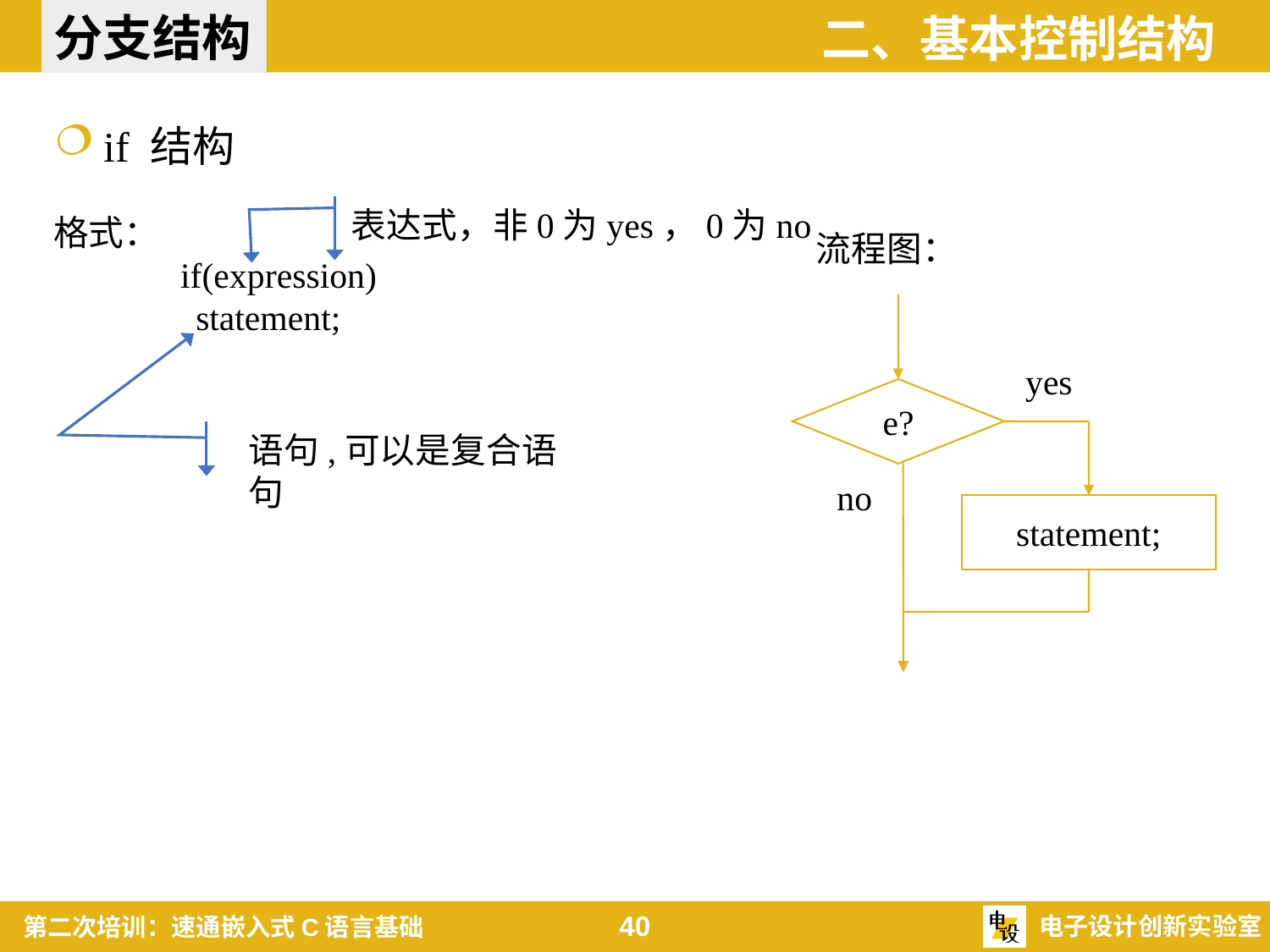

分支结构
二、基本控制结构
if 结构
表达式，非0为yes，0为no
格式：
	if(expression)
                statement;
流程图：

yes
e?

语句,可以是复合语句

no
statement;

40